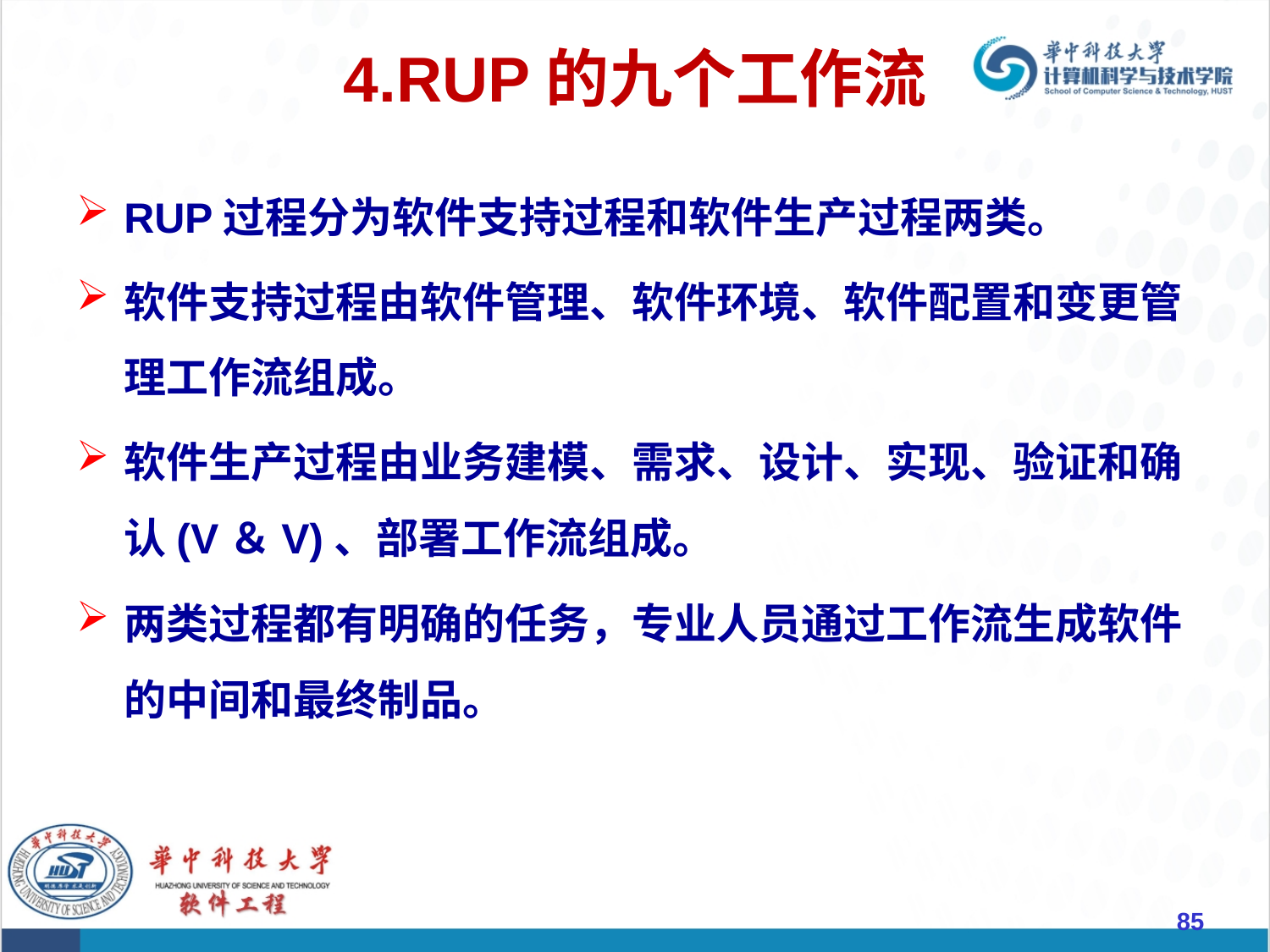

# 4.RUP的九个工作流
RUP过程分为软件支持过程和软件生产过程两类。
软件支持过程由软件管理、软件环境、软件配置和变更管理工作流组成。
软件生产过程由业务建模、需求、设计、实现、验证和确认(V＆V)、部署工作流组成。
两类过程都有明确的任务，专业人员通过工作流生成软件的中间和最终制品。
85